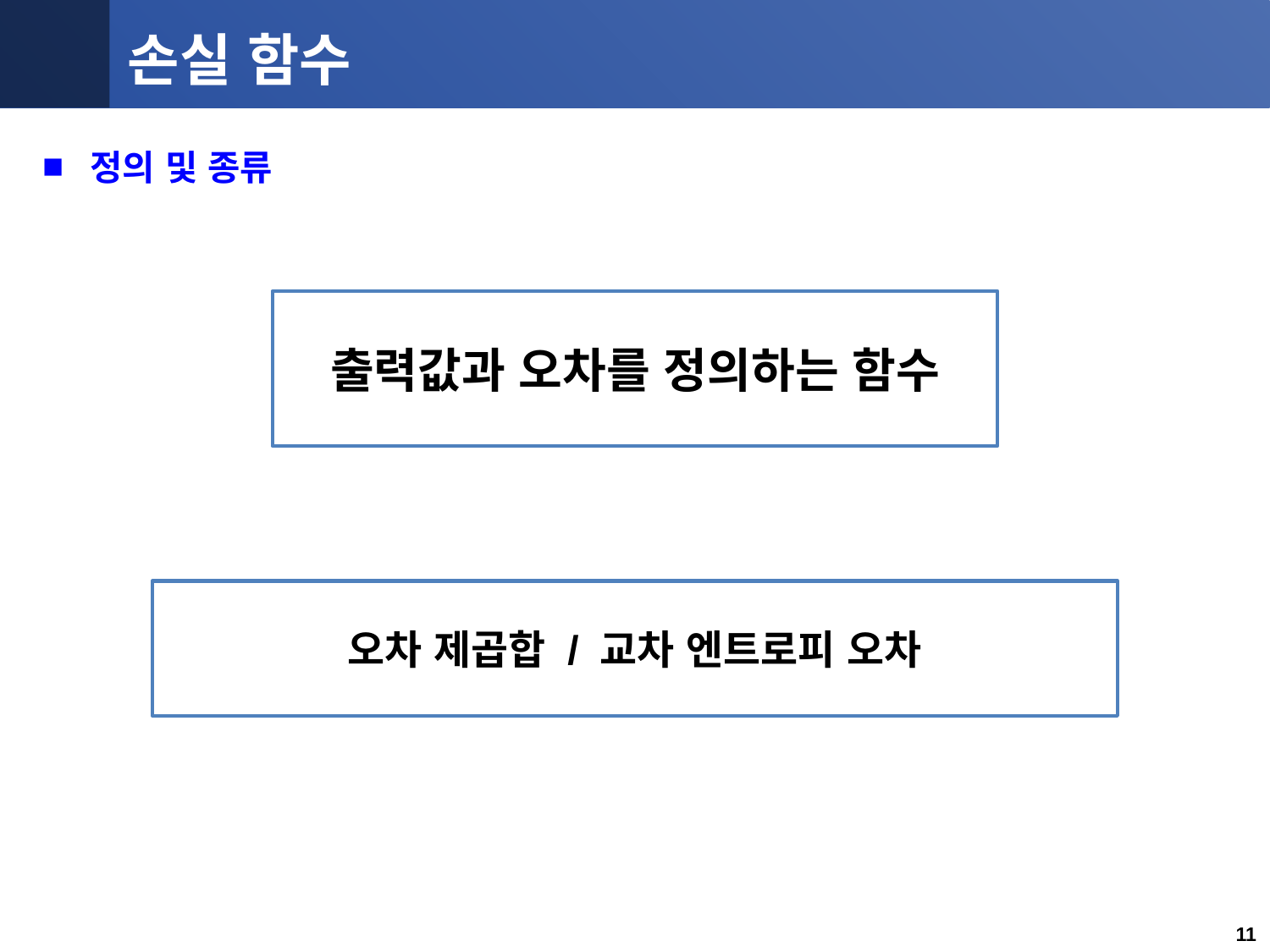

# 손실 함수
정의 및 종류

출력값과 오차를 정의하는 함수
오차 제곱합 / 교차 엔트로피 오차
11